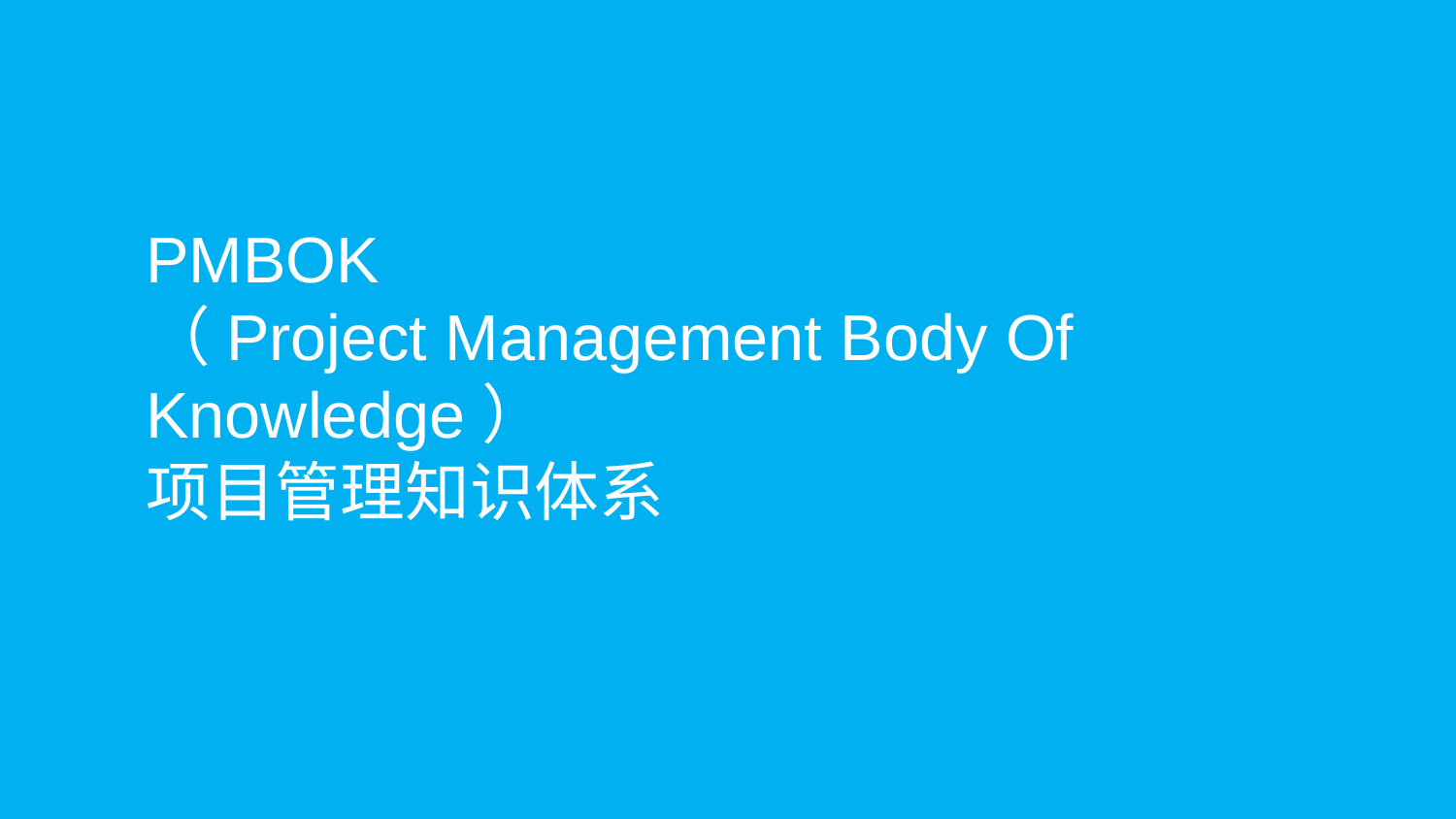

PMBOK
（Project Management Body Of Knowledge）
项目管理知识体系